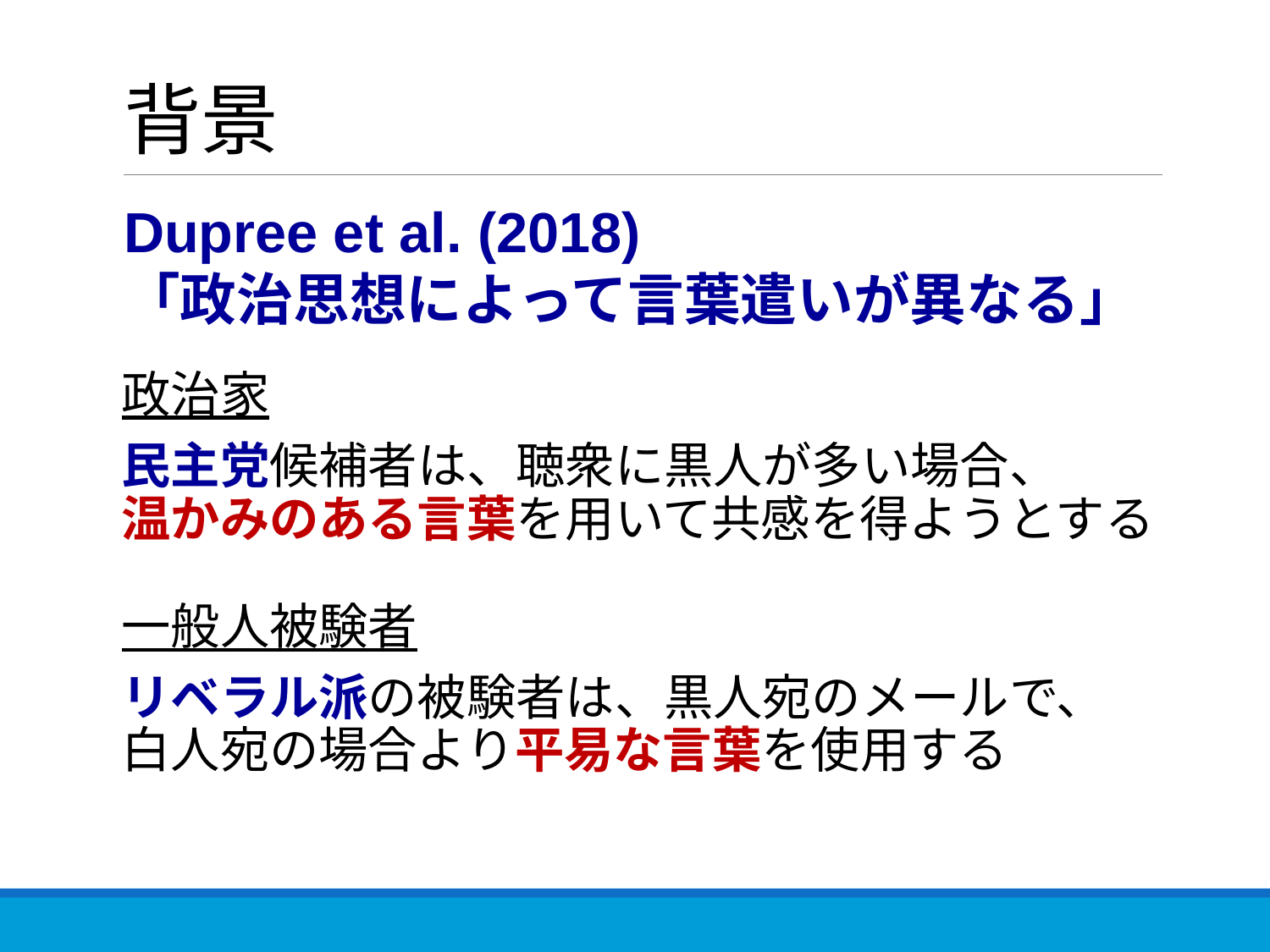

# 背景
Dupree et al. (2018)
「政治思想によって言葉遣いが異なる」

政治家
民主党候補者は、聴衆に黒人が多い場合、
温かみのある言葉を用いて共感を得ようとする

一般人被験者
リベラル派の被験者は、黒人宛のメールで、
白人宛の場合より平易な言葉を使用する